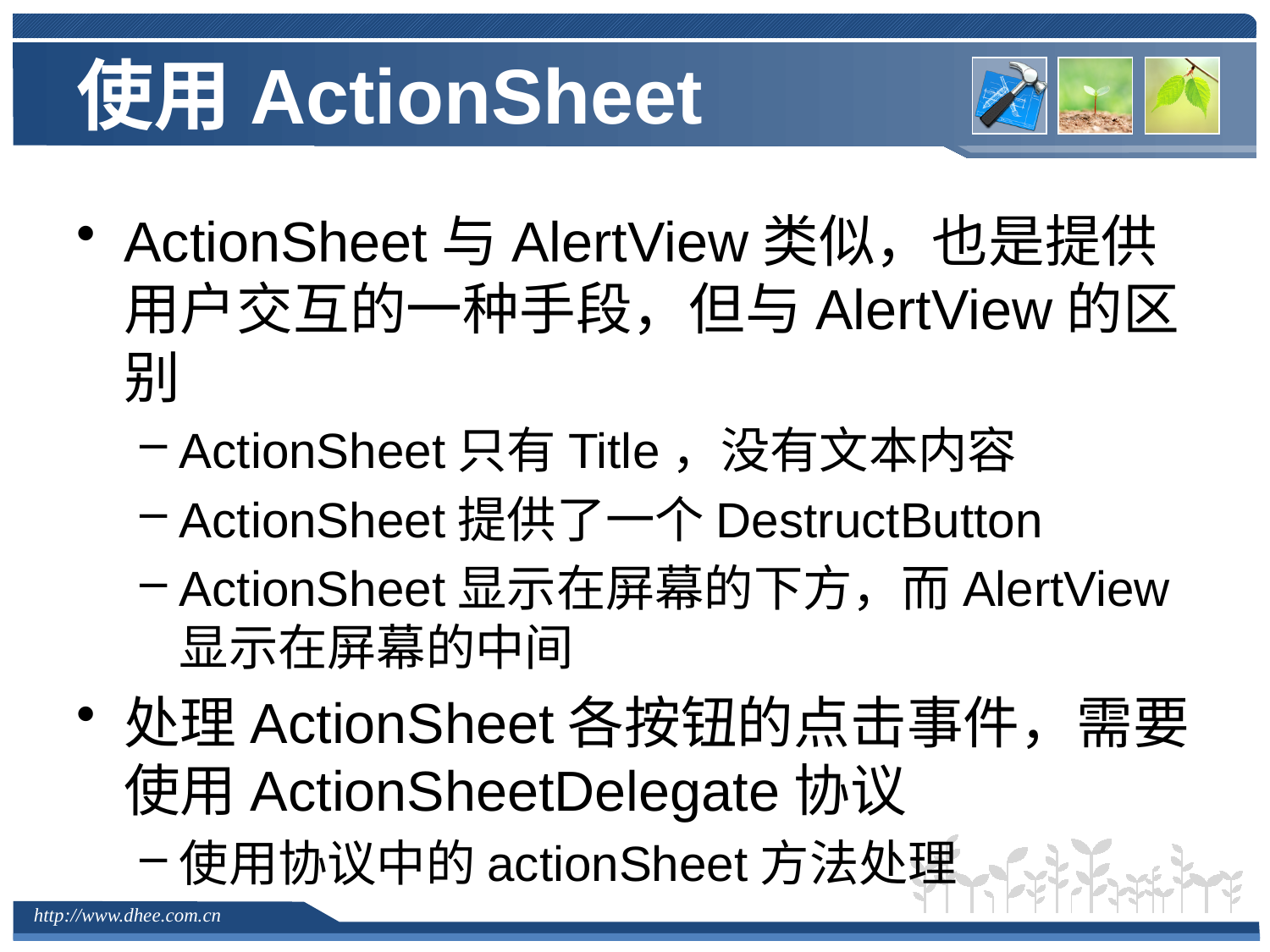

# 使用ActionSheet
ActionSheet与AlertView类似，也是提供用户交互的一种手段，但与AlertView的区别
ActionSheet只有Title，没有文本内容
ActionSheet提供了一个DestructButton
ActionSheet显示在屏幕的下方，而AlertView显示在屏幕的中间
处理ActionSheet各按钮的点击事件，需要使用ActionSheetDelegate协议
使用协议中的actionSheet方法处理